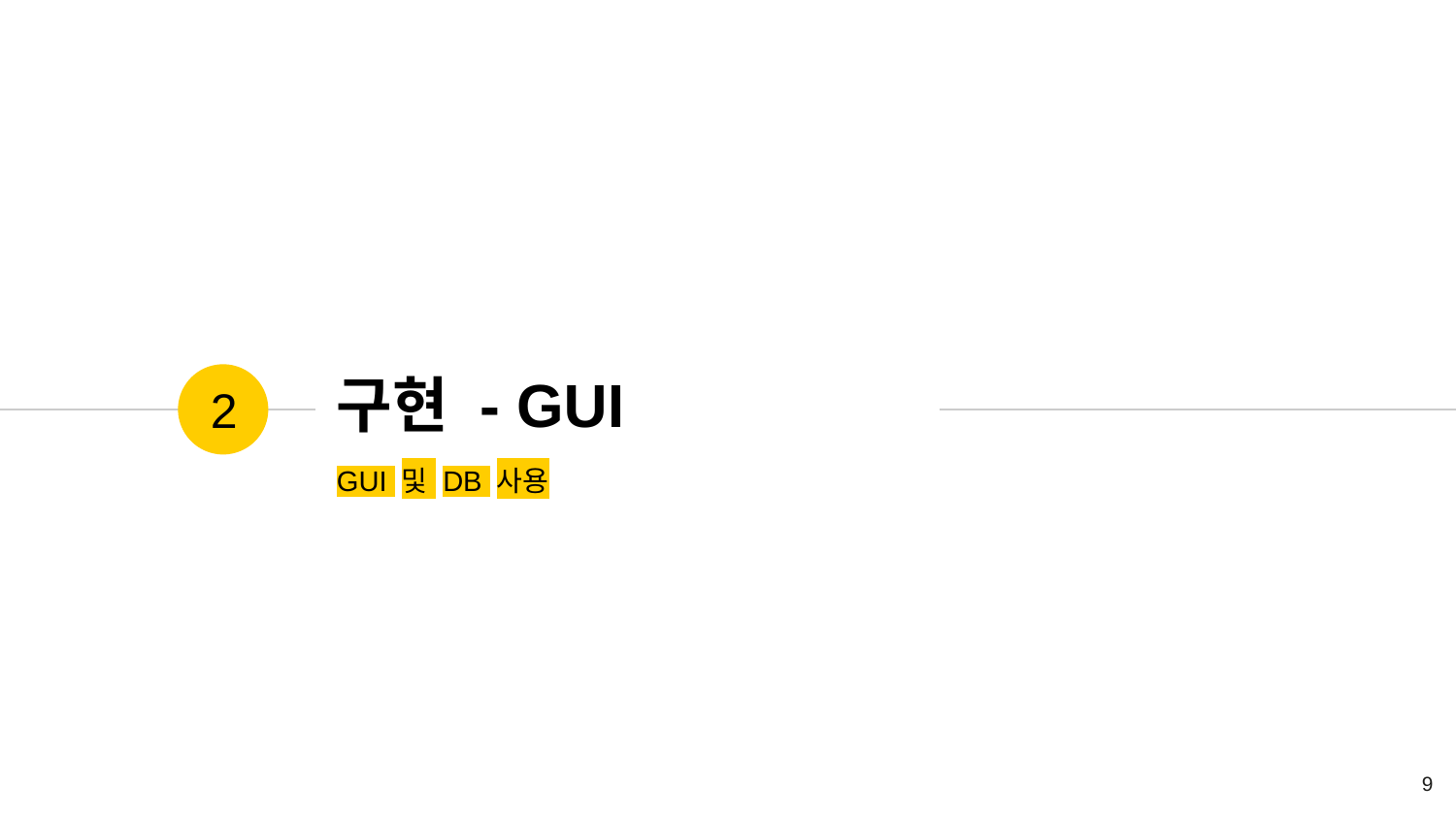

# 구현 - GUI
2
GUI 및 DB 사용
9